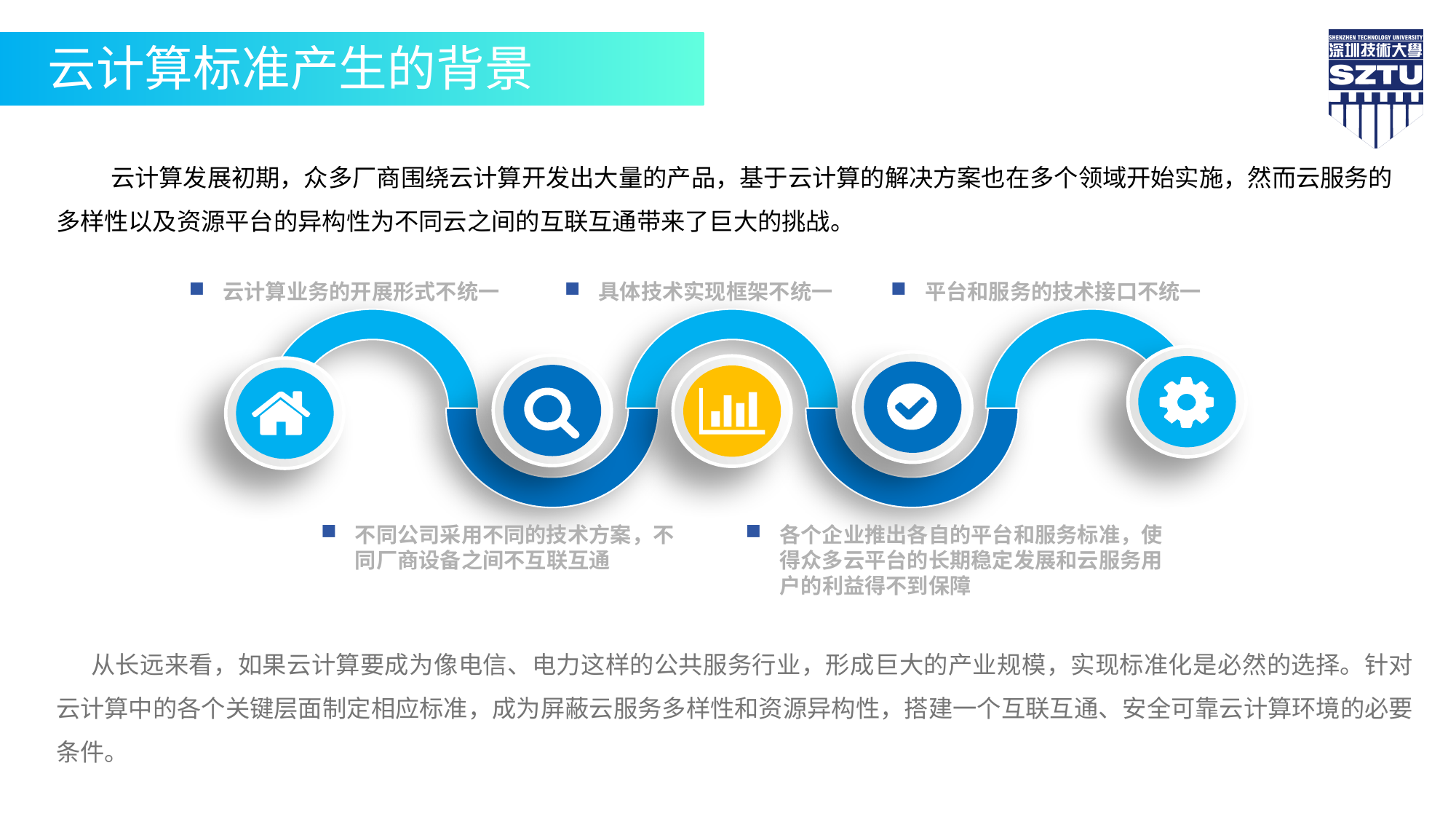

云计算标准产生的背景
云计算发展初期，众多厂商围绕云计算开发出大量的产品，基于云计算的解决方案也在多个领域开始实施，然而云服务的多样性以及资源平台的异构性为不同云之间的互联互通带来了巨大的挑战。
云计算业务的开展形式不统一
具体技术实现框架不统一
平台和服务的技术接口不统一

不同公司采用不同的技术方案，不同厂商设备之间不互联互通
各个企业推出各自的平台和服务标准，使得众多云平台的长期稳定发展和云服务用户的利益得不到保障
     从长远来看，如果云计算要成为像电信、电力这样的公共服务行业，形成巨大的产业规模，实现标准化是必然的选择。针对云计算中的各个关键层面制定相应标准，成为屏蔽云服务多样性和资源异构性，搭建一个互联互通、安全可靠云计算环境的必要条件。